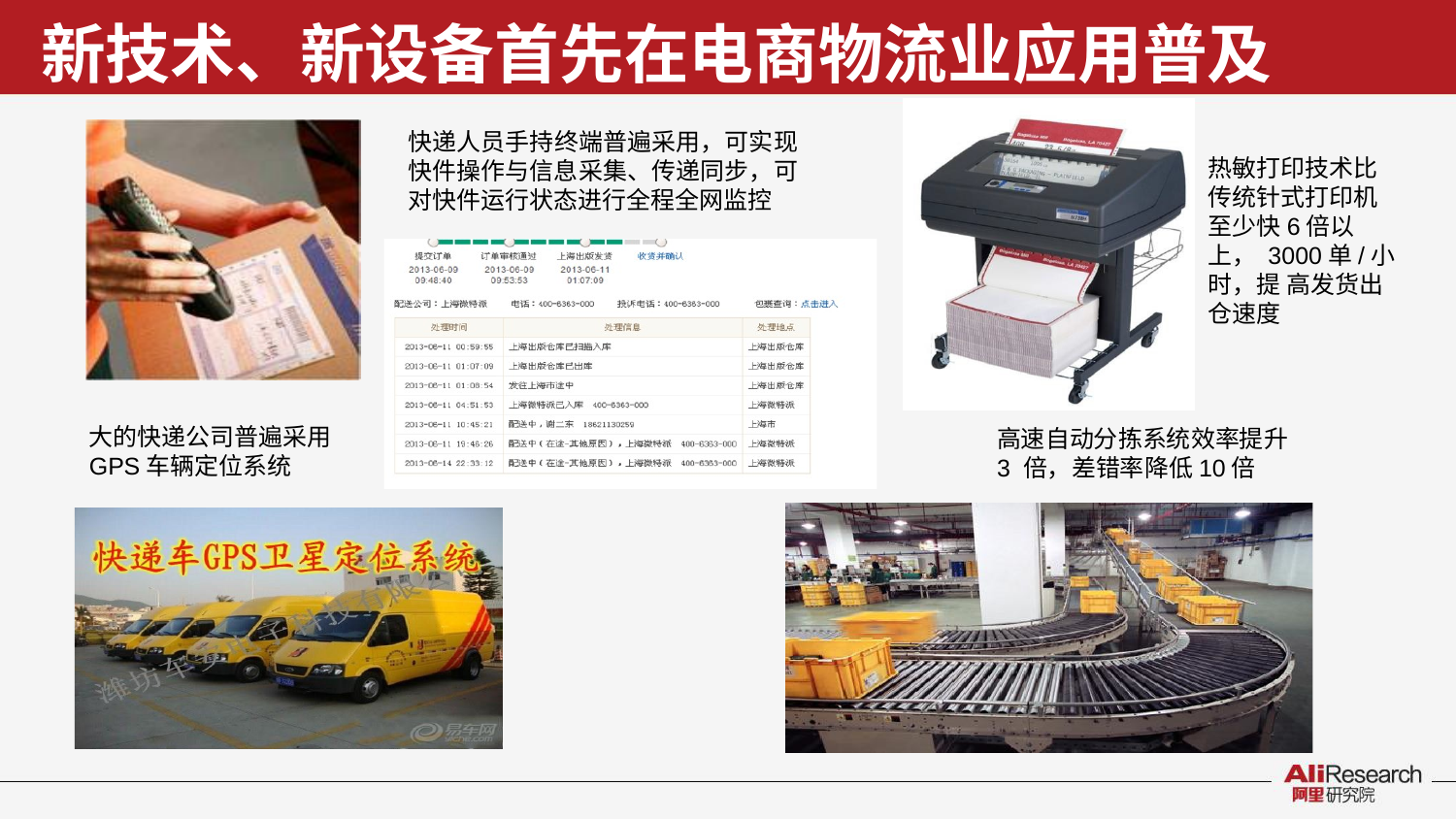

# 新技术、新设备首先在电商物流业应用普及

快递人员手持终端普遍采用，可实现 快件操作与信息采集、传递同步，可 对快件运行状态进行全程全网监控
热敏打印技术比 传统针式打印机 至少快6倍以上， 3000单/小时，提 高发货出仓速度

大的快递公司普遍采用 GPS车辆定位系统
高速自动分拣系统效率提升3 倍，差错率降低10倍